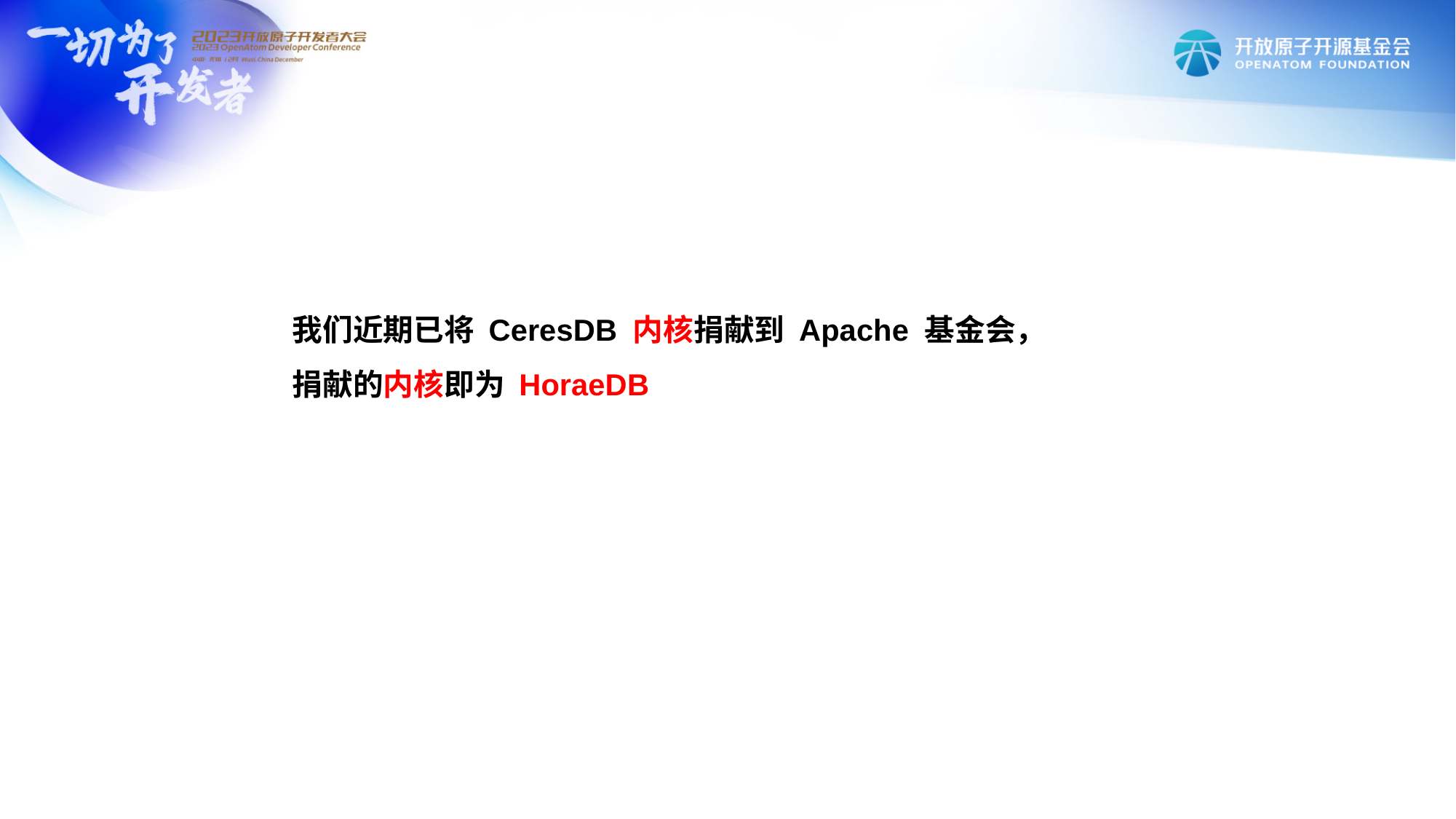

我们近期已将 CeresDB 内核捐献到 Apache 基金会，
捐献的内核即为 HoraeDB